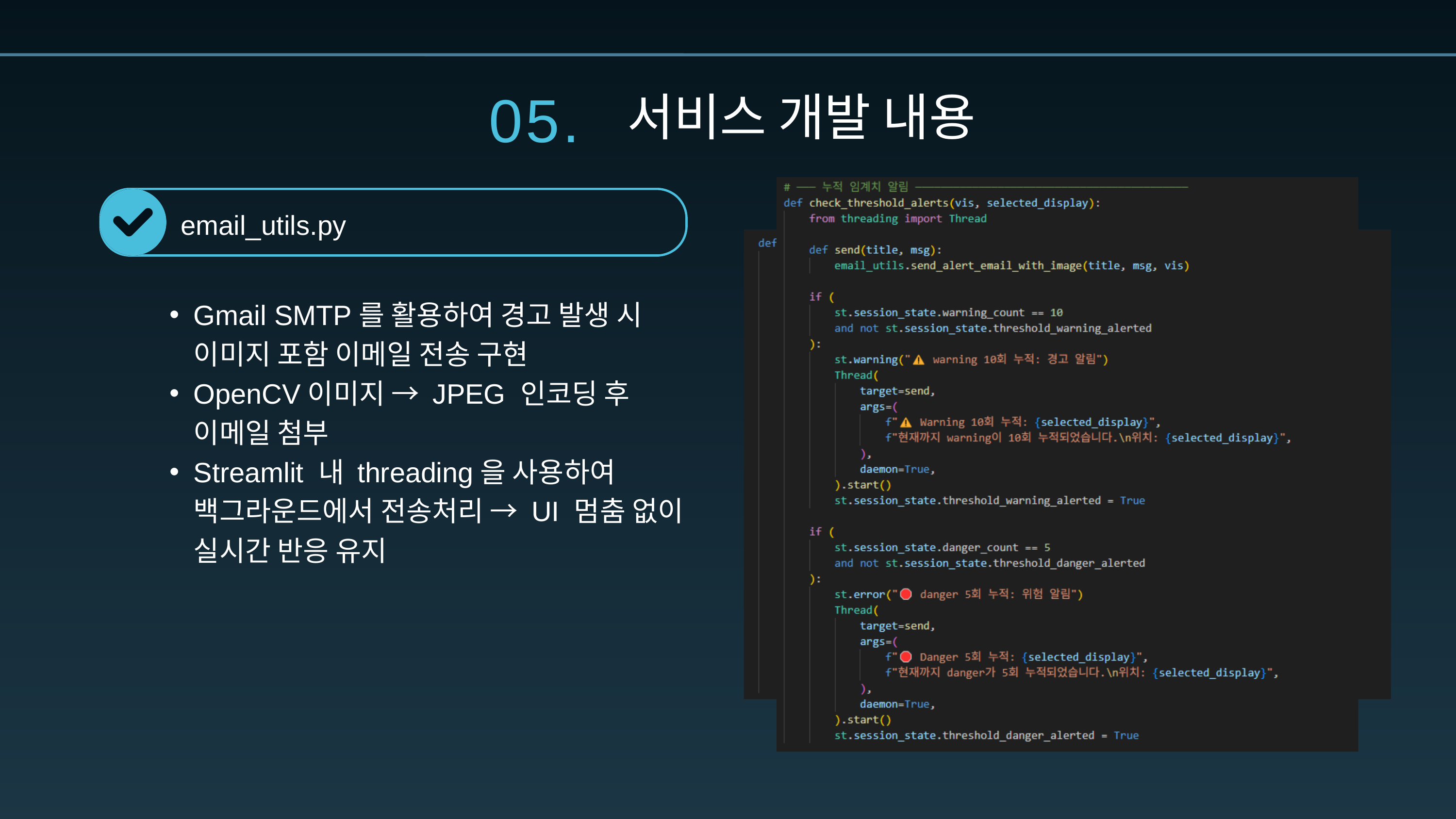

05.
서비스 개발 내용

email_utils.py

Gmail SMTP를 활용하여 경고 발생 시 이미지 포함 이메일 전송 구현
OpenCV이미지 → JPEG 인코딩 후 이메일 첨부
Streamlit 내 threading을 사용하여 백그라운드에서 전송처리 → UI 멈춤 없이 실시간 반응 유지